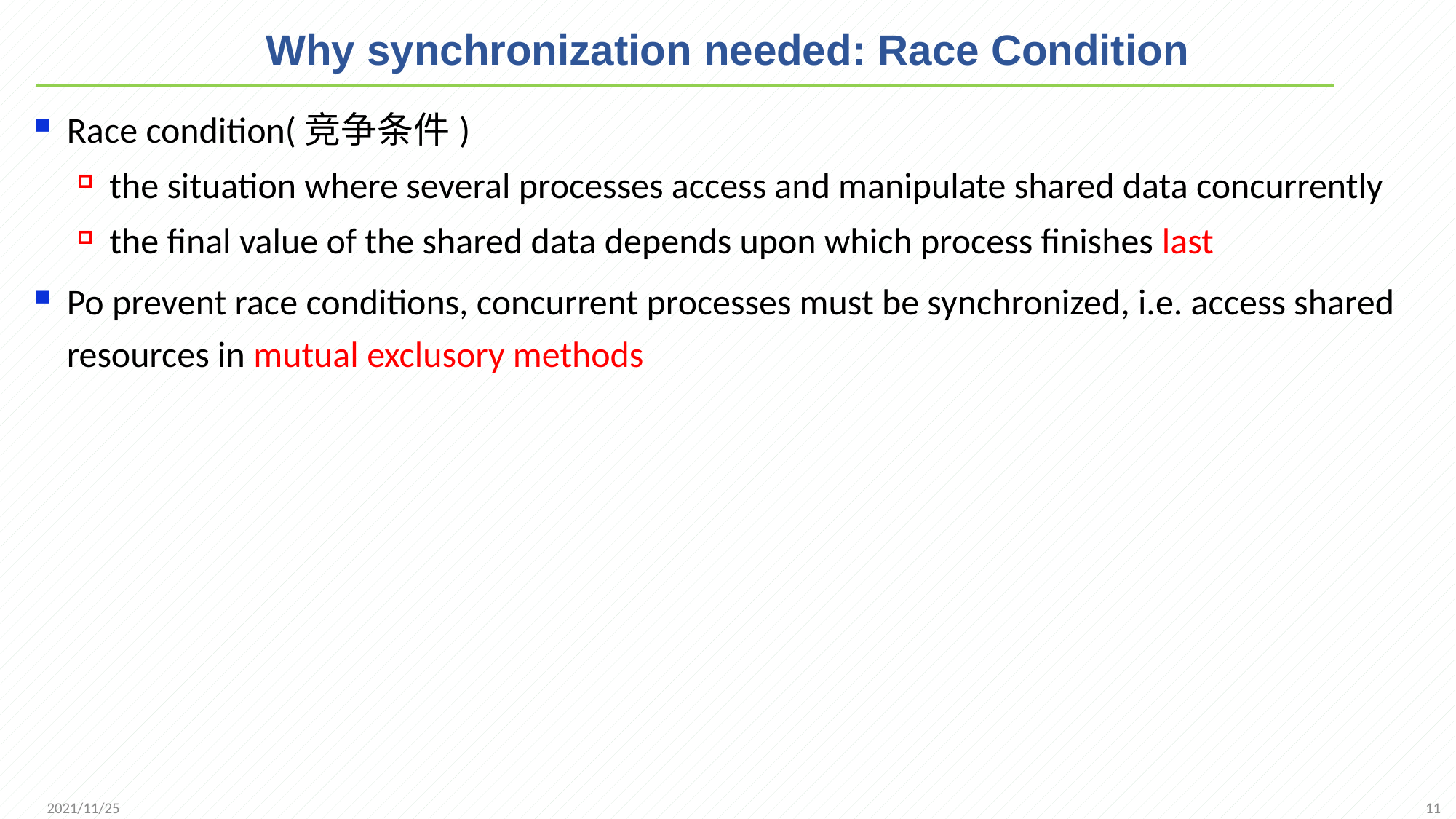

# Why synchronization needed: Race Condition
Race condition(竞争条件)
the situation where several processes access and manipulate shared data concurrently
the final value of the shared data depends upon which process finishes last
Po prevent race conditions, concurrent processes must be synchronized, i.e. access shared resources in mutual exclusory methods

11
2021/11/25